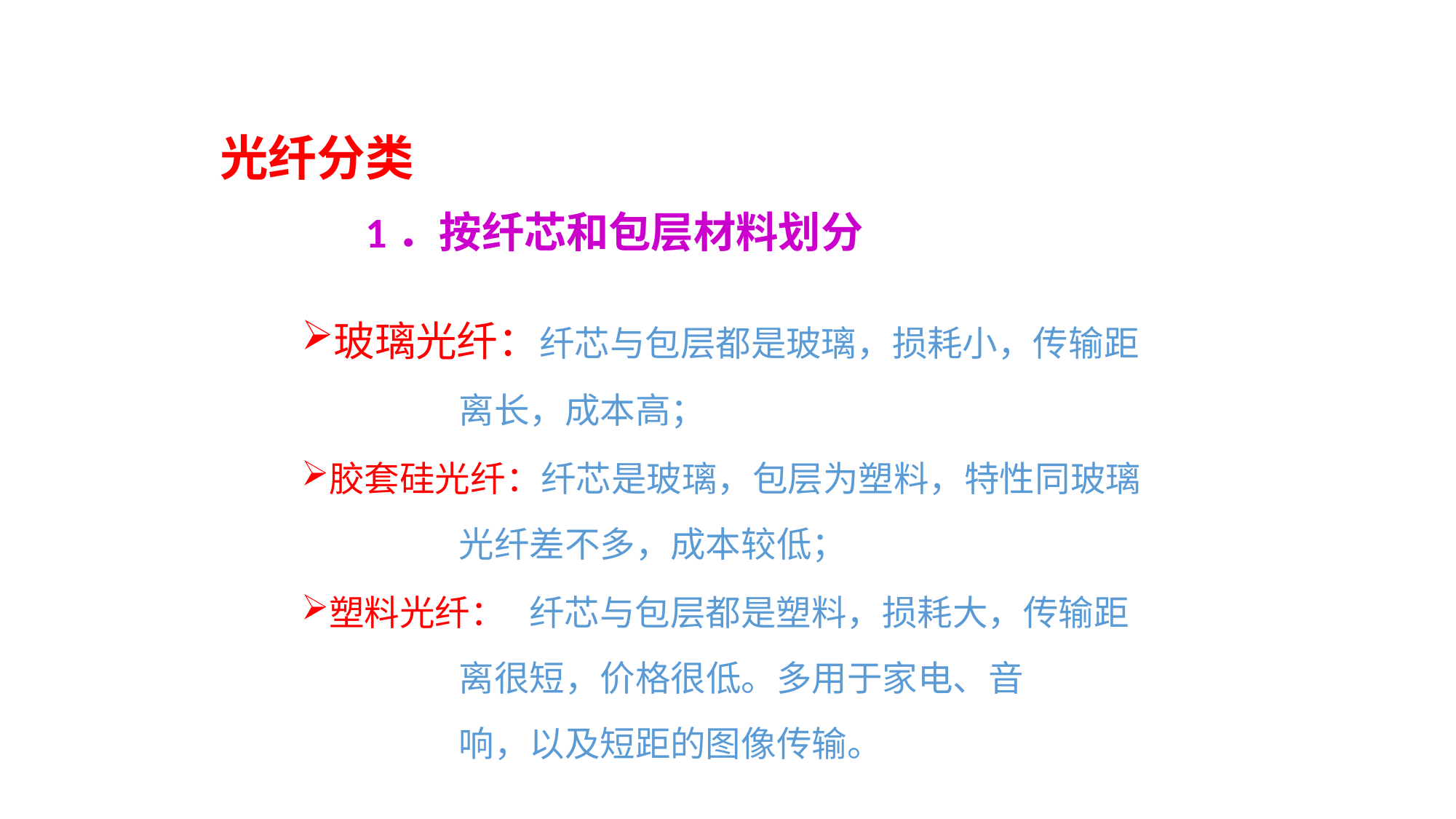

光纤的基本概念
光纤分类
1．按纤芯和包层材料划分
玻璃光纤：纤芯与包层都是玻璃，损耗小，传输距
                   离长，成本高；
胶套硅光纤：纤芯是玻璃，包层为塑料，特性同玻璃
                   光纤差不多，成本较低；
塑料光纤：   纤芯与包层都是塑料，损耗大，传输距
                   离很短，价格很低。多用于家电、音
                   响，以及短距的图像传输。